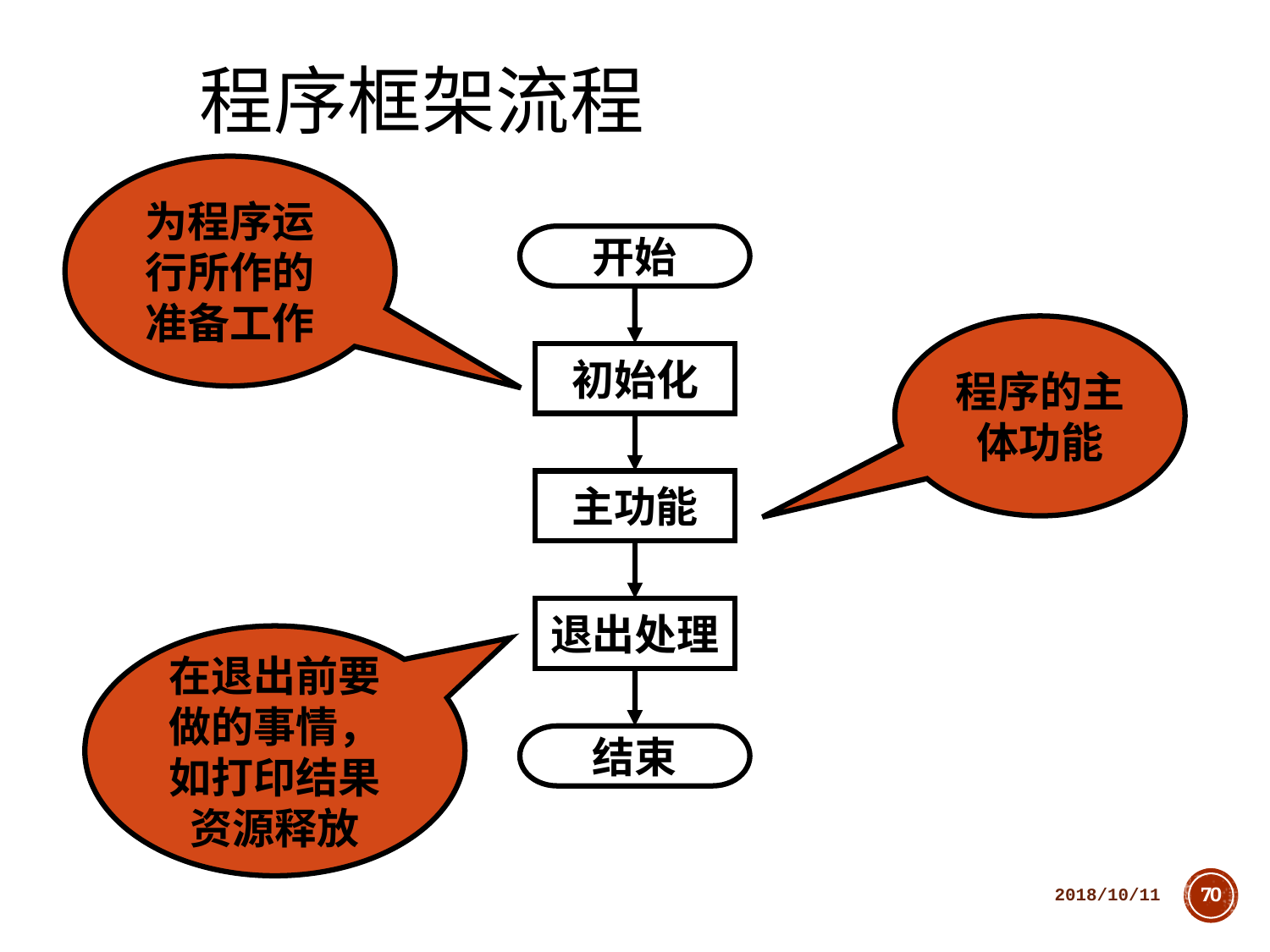

程序框架流程
为程序运行所作的准备工作
开始
程序的主体功能
初始化
主功能
退出处理
在退出前要做的事情，如打印结果资源释放
结束
2018/10/11
70